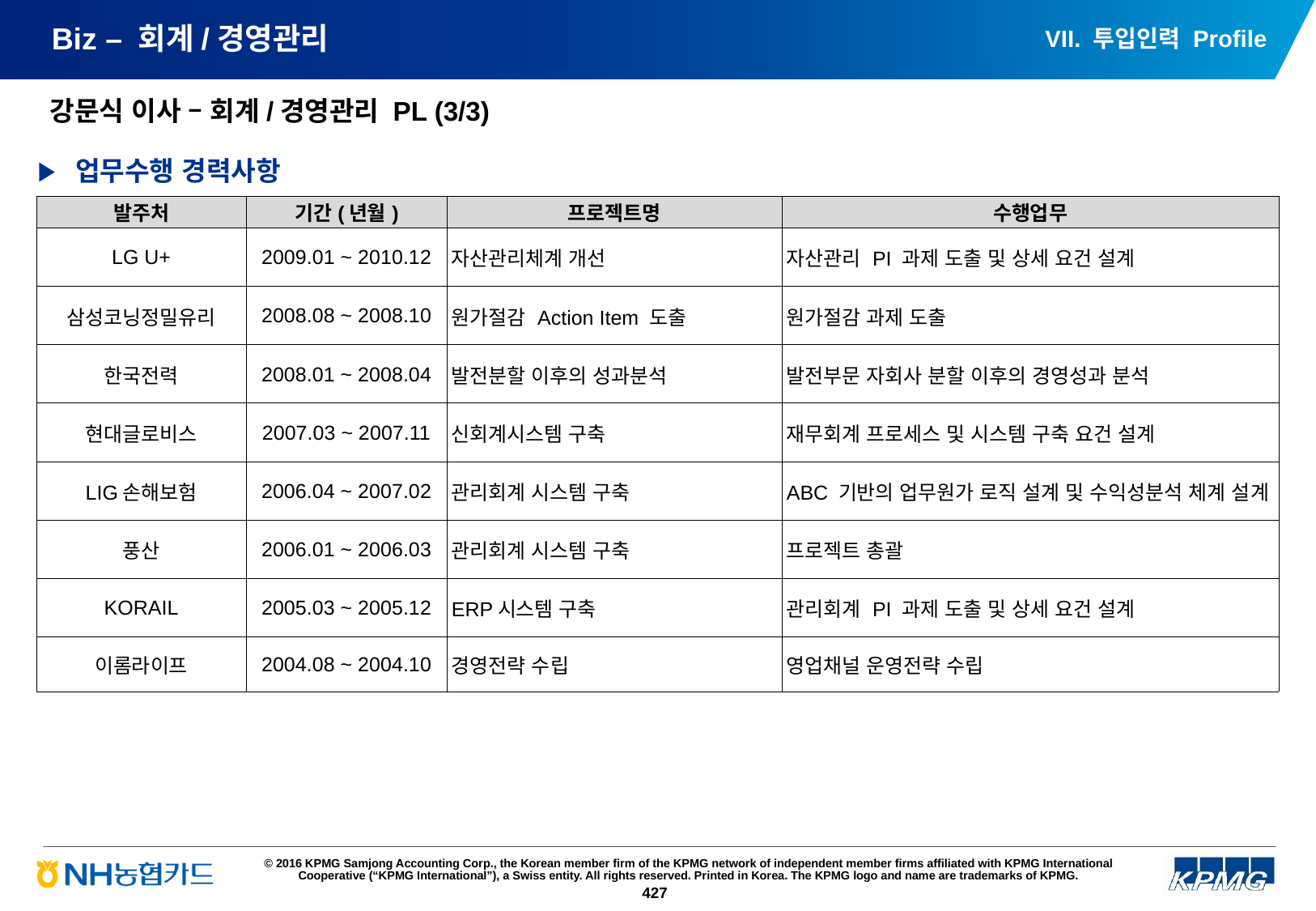

VII. 투입인력 Profile
# Biz – 회계/경영관리
강문식 이사 – 회계/경영관리 PL (3/3)
업무수행 경력사항
| 발주처 | 기간(년월) | 프로젝트명 | 수행업무 |
| --- | --- | --- | --- |
| LG U+ | 2009.01 ~ 2010.12 | 자산관리체계 개선 | 자산관리 PI 과제 도출 및 상세 요건 설계 |
| 삼성코닝정밀유리 | 2008.08 ~ 2008.10 | 원가절감 Action Item 도출 | 원가절감 과제 도출 |
| 한국전력 | 2008.01 ~ 2008.04 | 발전분할 이후의 성과분석 | 발전부문 자회사 분할 이후의 경영성과 분석 |
| 현대글로비스 | 2007.03 ~ 2007.11 | 신회계시스템 구축 | 재무회계 프로세스 및 시스템 구축 요건 설계 |
| LIG손해보험 | 2006.04 ~ 2007.02 | 관리회계 시스템 구축 | ABC 기반의 업무원가 로직 설계 및 수익성분석 체계 설계 |
| 풍산 | 2006.01 ~ 2006.03 | 관리회계 시스템 구축 | 프로젝트 총괄 |
| KORAIL | 2005.03 ~ 2005.12 | ERP시스템 구축 | 관리회계 PI 과제 도출 및 상세 요건 설계 |
| 이롬라이프 | 2004.08 ~ 2004.10 | 경영전략 수립 | 영업채널 운영전략 수립 |